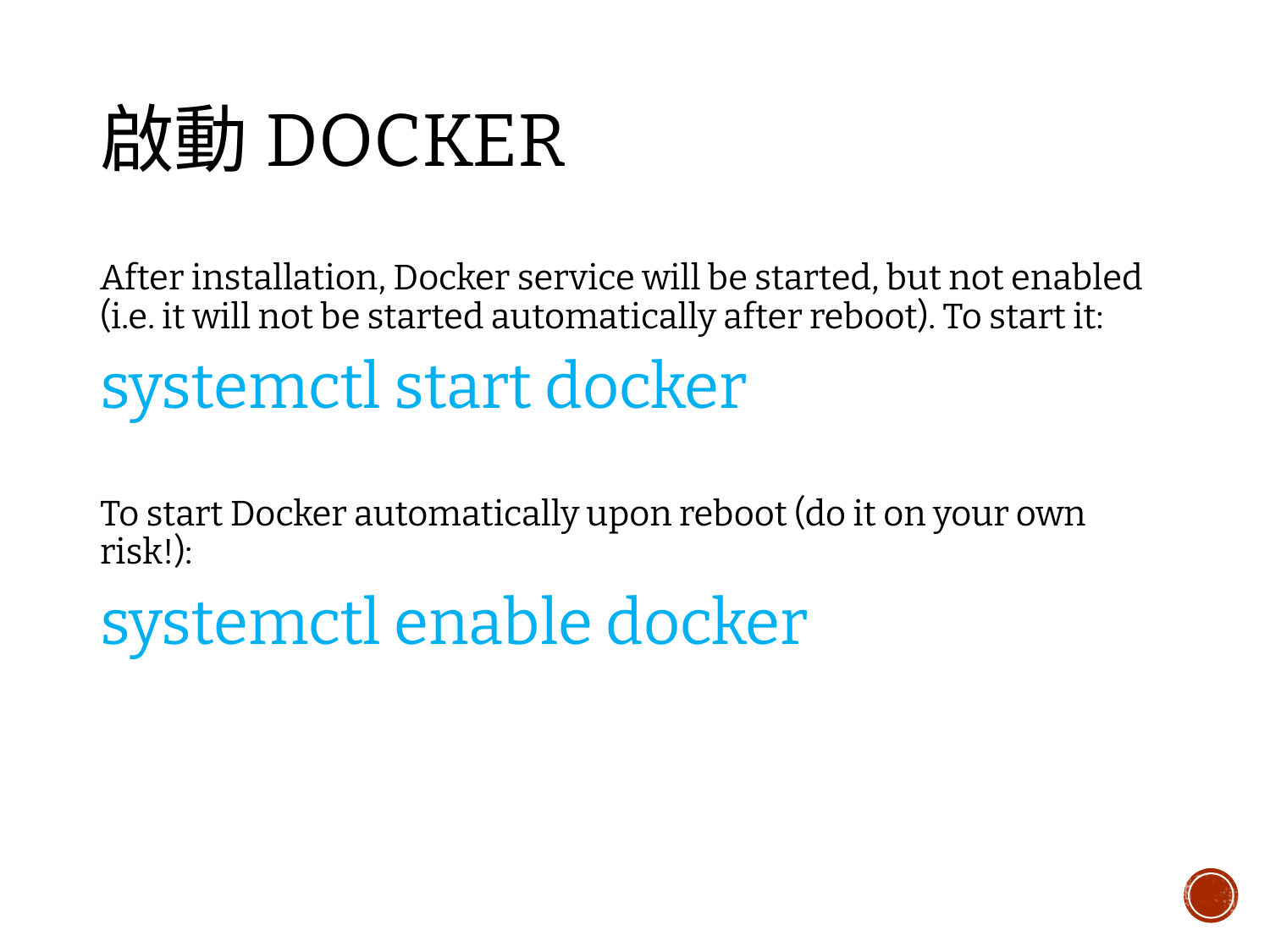

# 啟動docker
After installation, Docker service will be started, but not enabled (i.e. it will not be started automatically after reboot). To start it:
systemctl start docker

To start Docker automatically upon reboot (do it on your own risk!):
systemctl enable docker
4